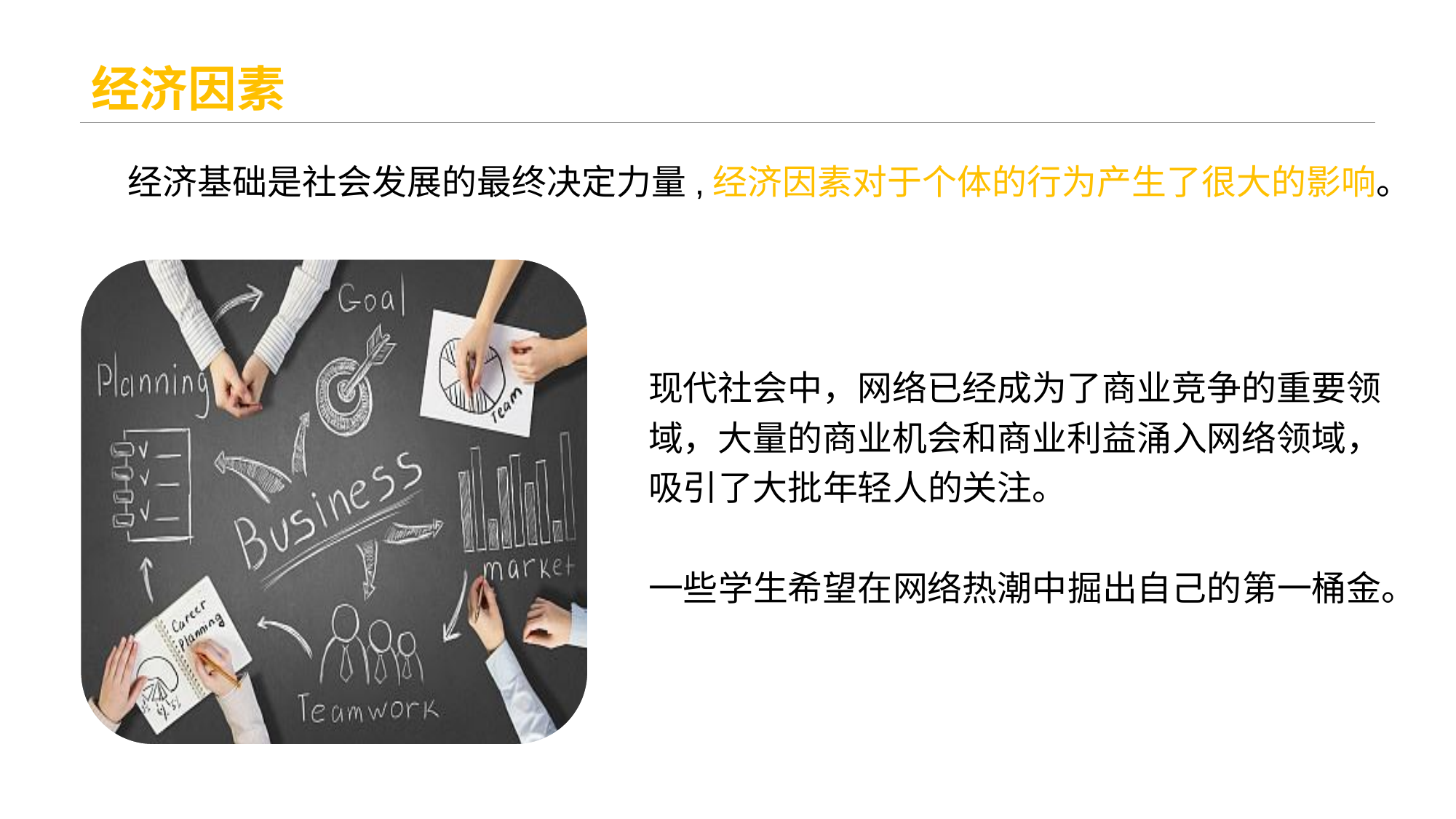

# 经济因素
经济基础是社会发展的最终决定力量,经济因素对于个体的行为产生了很大的影响。

现代社会中，网络已经成为了商业竞争的重要领域，大量的商业机会和商业利益涌入网络领域，吸引了大批年轻人的关注。

一些学生希望在网络热潮中掘出自己的第一桶金。
15